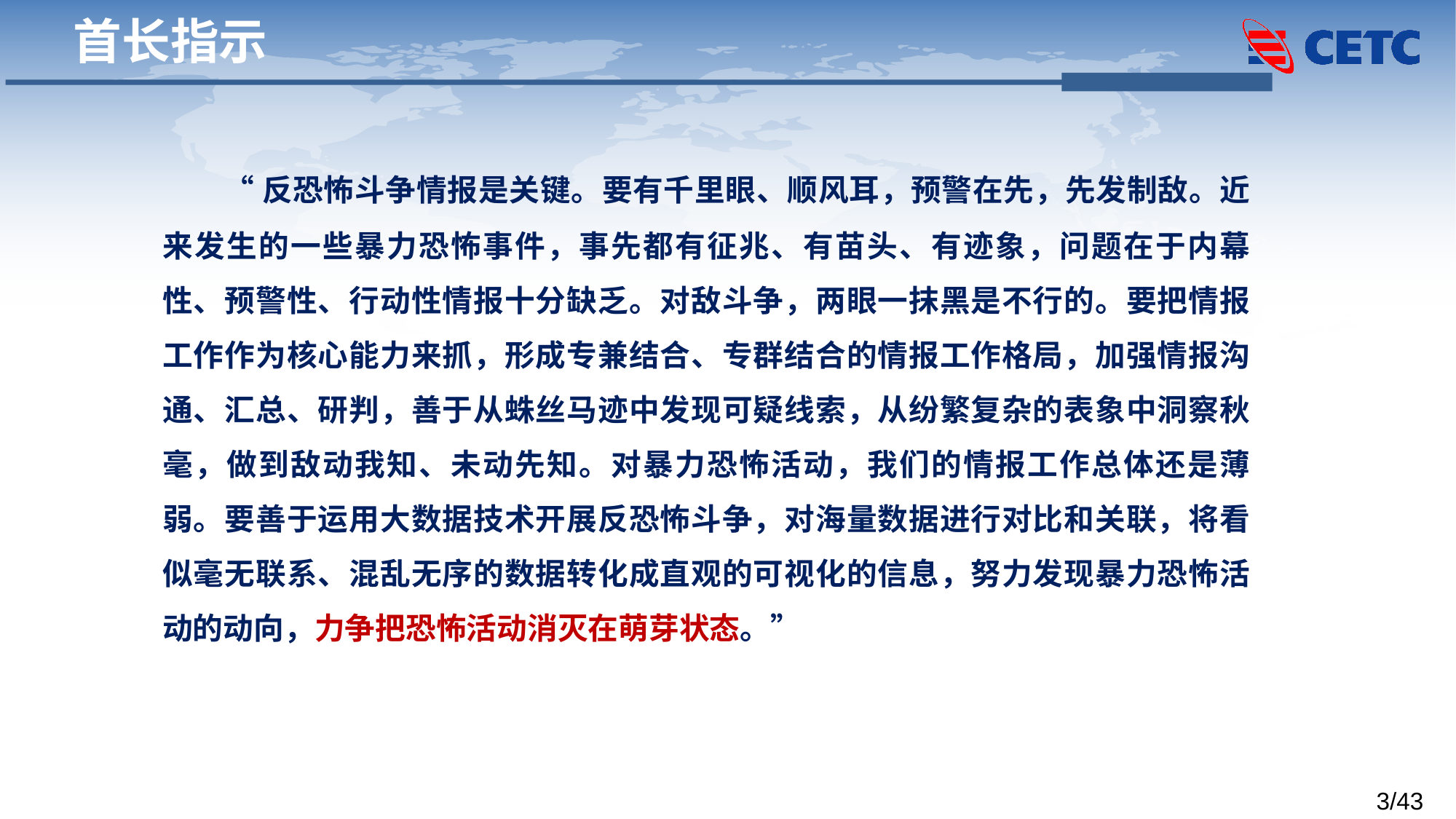

首长指示
       “反恐怖斗争情报是关键。要有千里眼、顺风耳，预警在先，先发制敌。近来发生的一些暴力恐怖事件，事先都有征兆、有苗头、有迹象，问题在于内幕性、预警性、行动性情报十分缺乏。对敌斗争，两眼一抹黑是不行的。要把情报工作作为核心能力来抓，形成专兼结合、专群结合的情报工作格局，加强情报沟通、汇总、研判，善于从蛛丝马迹中发现可疑线索，从纷繁复杂的表象中洞察秋毫，做到敌动我知、未动先知。对暴力恐怖活动，我们的情报工作总体还是薄弱。要善于运用大数据技术开展反恐怖斗争，对海量数据进行对比和关联，将看似毫无联系、混乱无序的数据转化成直观的可视化的信息，努力发现暴力恐怖活动的动向，力争把恐怖活动消灭在萌芽状态。”